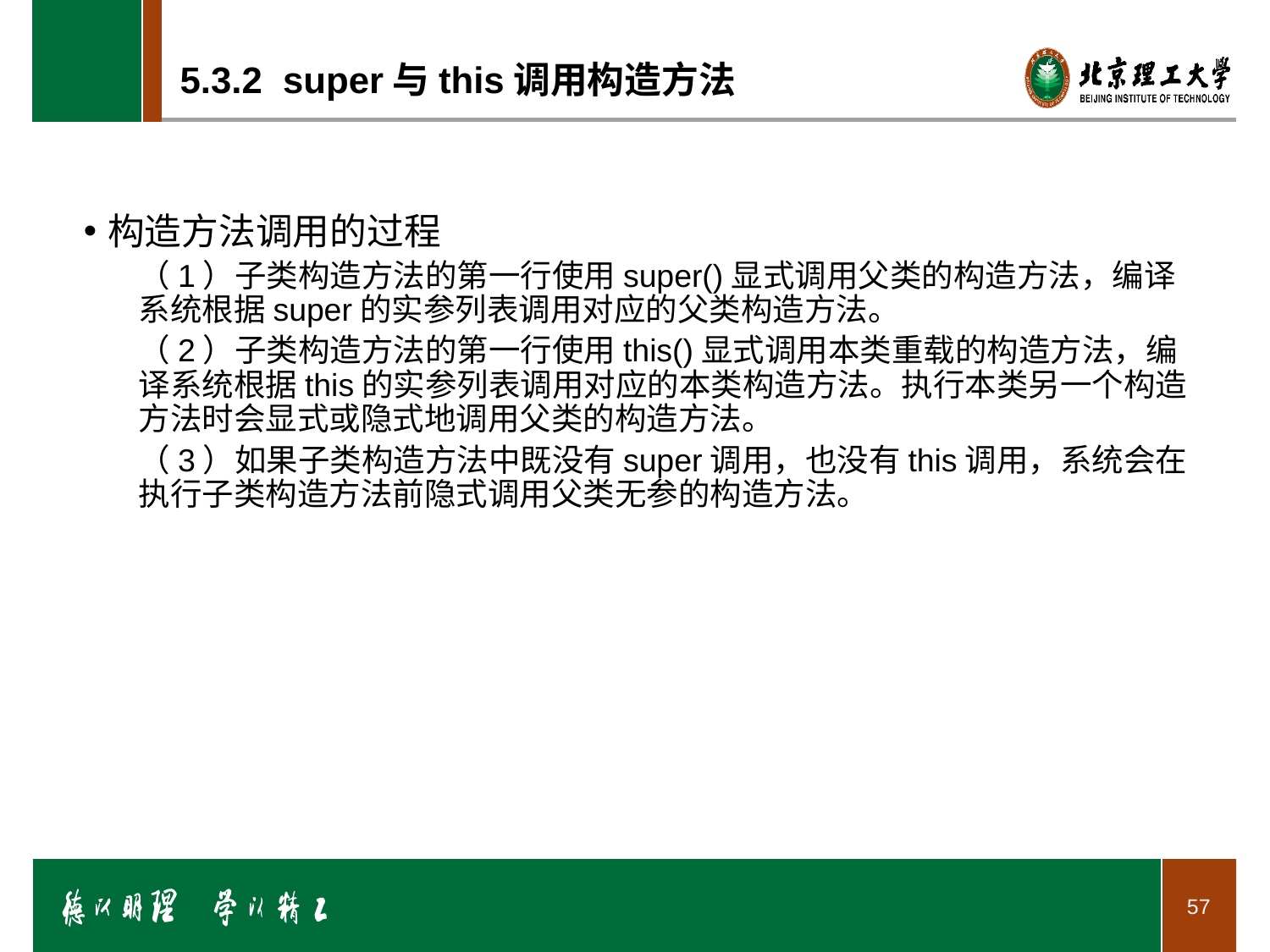

# 5.3.2  super与this调用构造方法
构造方法调用的过程
（1）子类构造方法的第一行使用super()显式调用父类的构造方法，编译系统根据super的实参列表调用对应的父类构造方法。
（2）子类构造方法的第一行使用this()显式调用本类重载的构造方法，编译系统根据this的实参列表调用对应的本类构造方法。执行本类另一个构造方法时会显式或隐式地调用父类的构造方法。
（3）如果子类构造方法中既没有super调用，也没有this调用，系统会在执行子类构造方法前隐式调用父类无参的构造方法。